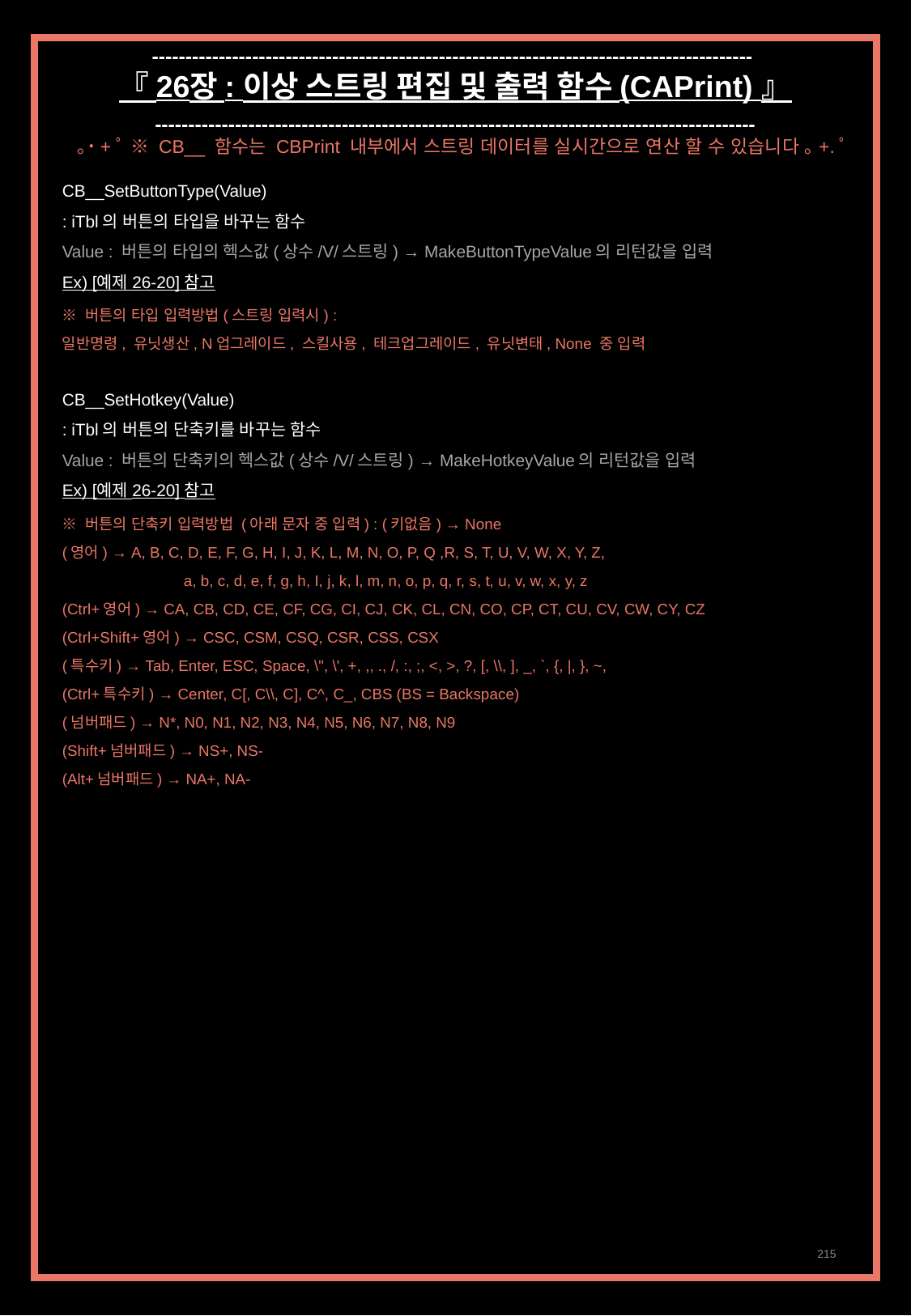

------------------------------------------------------------------------------------------
『 26장 : 이상 스트링 편집 및 출력 함수 (CAPrint) 』
------------------------------------------------------------------------------------------

｡˙+ﾟ ※ CB__ 함수는 CBPrint 내부에서 스트링 데이터를 실시간으로 연산 할 수 있습니다 ｡+.ﾟ
CB__SetButtonType(Value)
: iTbl의 버튼의 타입을 바꾸는 함수
Value : 버튼의 타입의 헥스값(상수/V/스트링) → MakeButtonTypeValue의 리턴값을 입력
Ex) [예제 26-20] 참고
※ 버튼의 타입 입력방법(스트링 입력시) :
일반명령, 유닛생산, N업그레이드, 스킬사용, 테크업그레이드, 유닛변태, None 중 입력

CB__SetHotkey(Value)
: iTbl의 버튼의 단축키를 바꾸는 함수
Value : 버튼의 단축키의 헥스값(상수/V/스트링) → MakeHotkeyValue의 리턴값을 입력
Ex) [예제 26-20] 참고
※ 버튼의 단축키 입력방법 (아래 문자 중 입력) : (키없음) → None
(영어) → A, B, C, D, E, F, G, H, I, J, K, L, M, N, O, P, Q ,R, S, T, U, V, W, X, Y, Z,
	a, b, c, d, e, f, g, h, I, j, k, l, m, n, o, p, q, r, s, t, u, v, w, x, y, z
(Ctrl+영어) → CA, CB, CD, CE, CF, CG, CI, CJ, CK, CL, CN, CO, CP, CT, CU, CV, CW, CY, CZ
(Ctrl+Shift+영어) → CSC, CSM, CSQ, CSR, CSS, CSX
(특수키) → Tab, Enter, ESC, Space, \", \', +, ,, ., /, :, ;, <, >, ?, [, \\, ], _, `, {, |, }, ~,
(Ctrl+특수키) → Center, C[, C\\, C], C^, C_, CBS (BS = Backspace)
(넘버패드) → N*, N0, N1, N2, N3, N4, N5, N6, N7, N8, N9
(Shift+넘버패드) → NS+, NS-
(Alt+넘버패드) → NA+, NA-
215